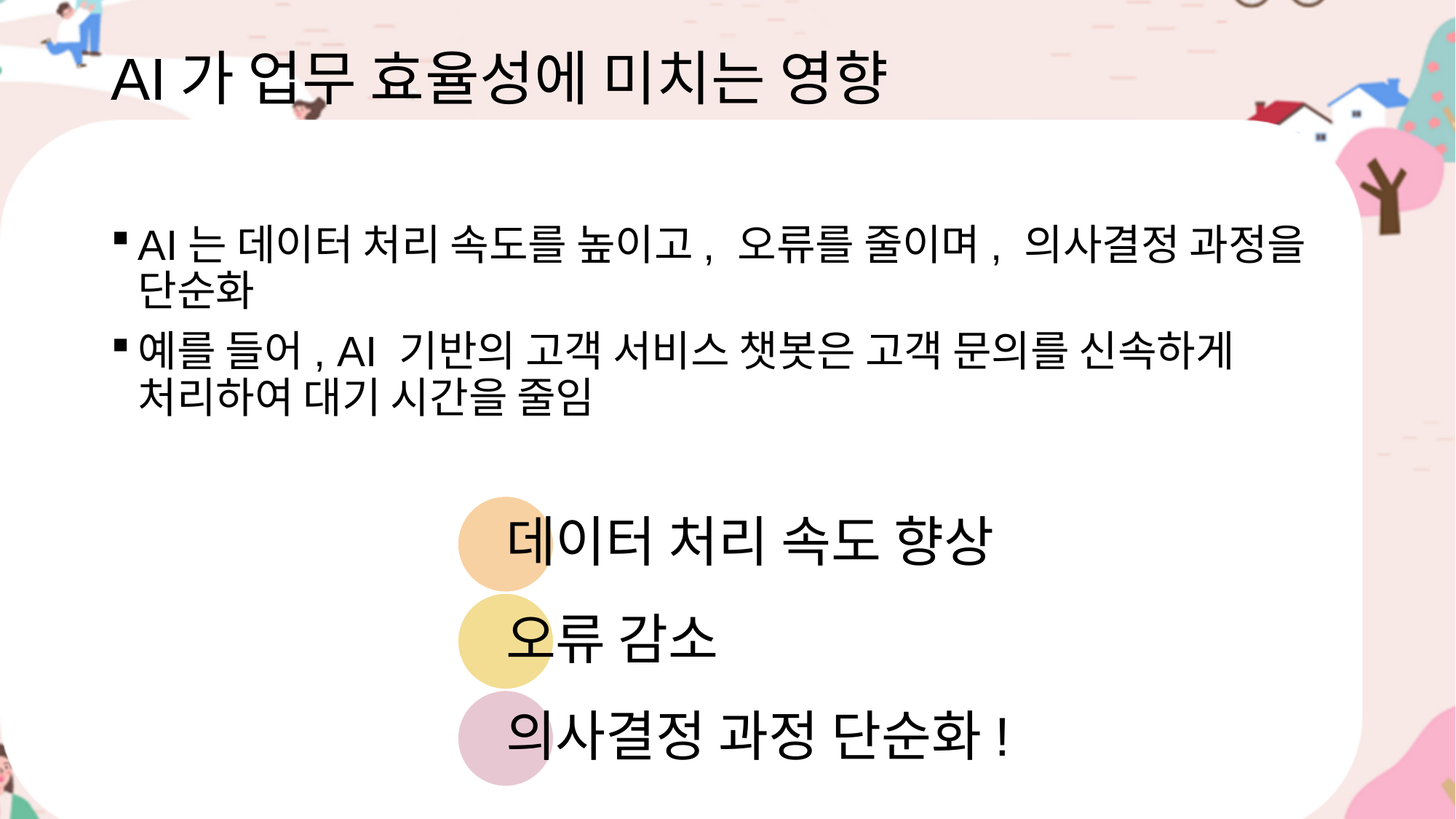

# AI가 업무 효율성에 미치는 영향
AI는 데이터 처리 속도를 높이고, 오류를 줄이며, 의사결정 과정을 단순화
예를 들어, AI 기반의 고객 서비스 챗봇은 고객 문의를 신속하게 처리하여 대기 시간을 줄임

데이터 처리 속도 향상
오류 감소
의사결정 과정 단순화!